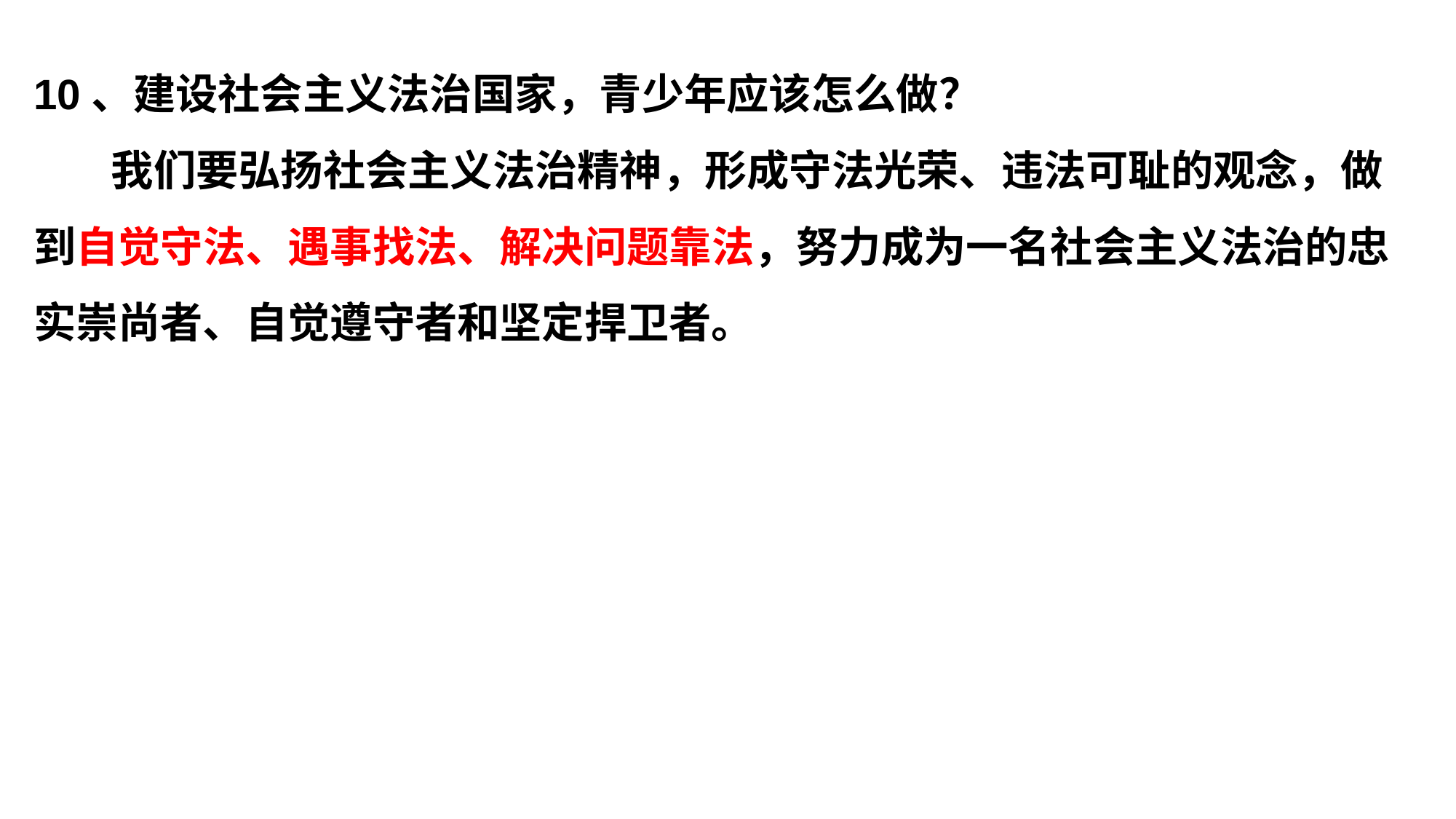

10、建设社会主义法治国家，青少年应该怎么做？
       我们要弘扬社会主义法治精神，形成守法光荣、违法可耻的观念，做到自觉守法、遇事找法、解决问题靠法，努力成为一名社会主义法治的忠实崇尚者、自觉遵守者和坚定捍卫者。